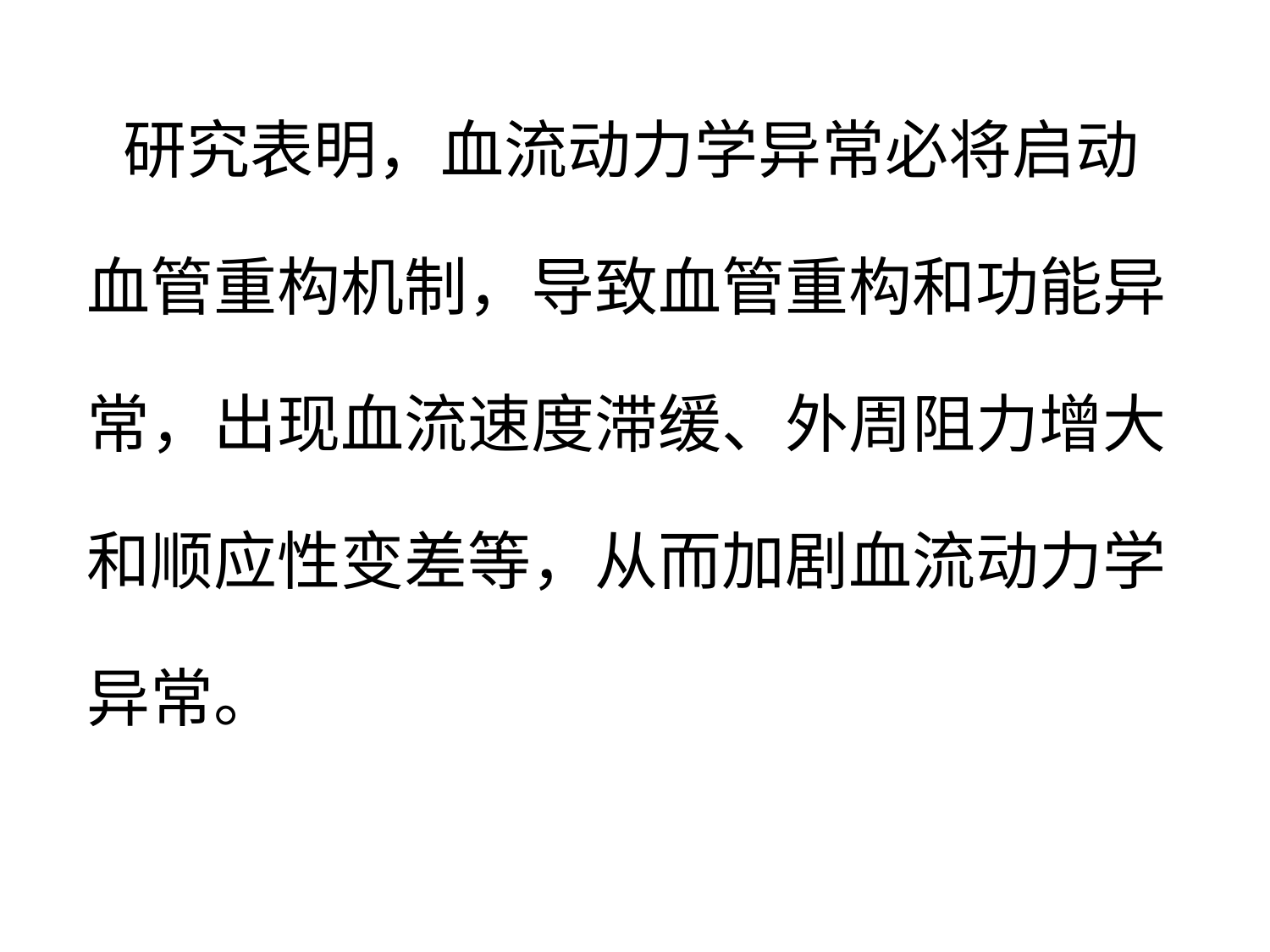

研究表明，血流动力学异常必将启动血管重构机制，导致血管重构和功能异常，出现血流速度滞缓、外周阻力增大和顺应性变差等，从而加剧血流动力学异常。